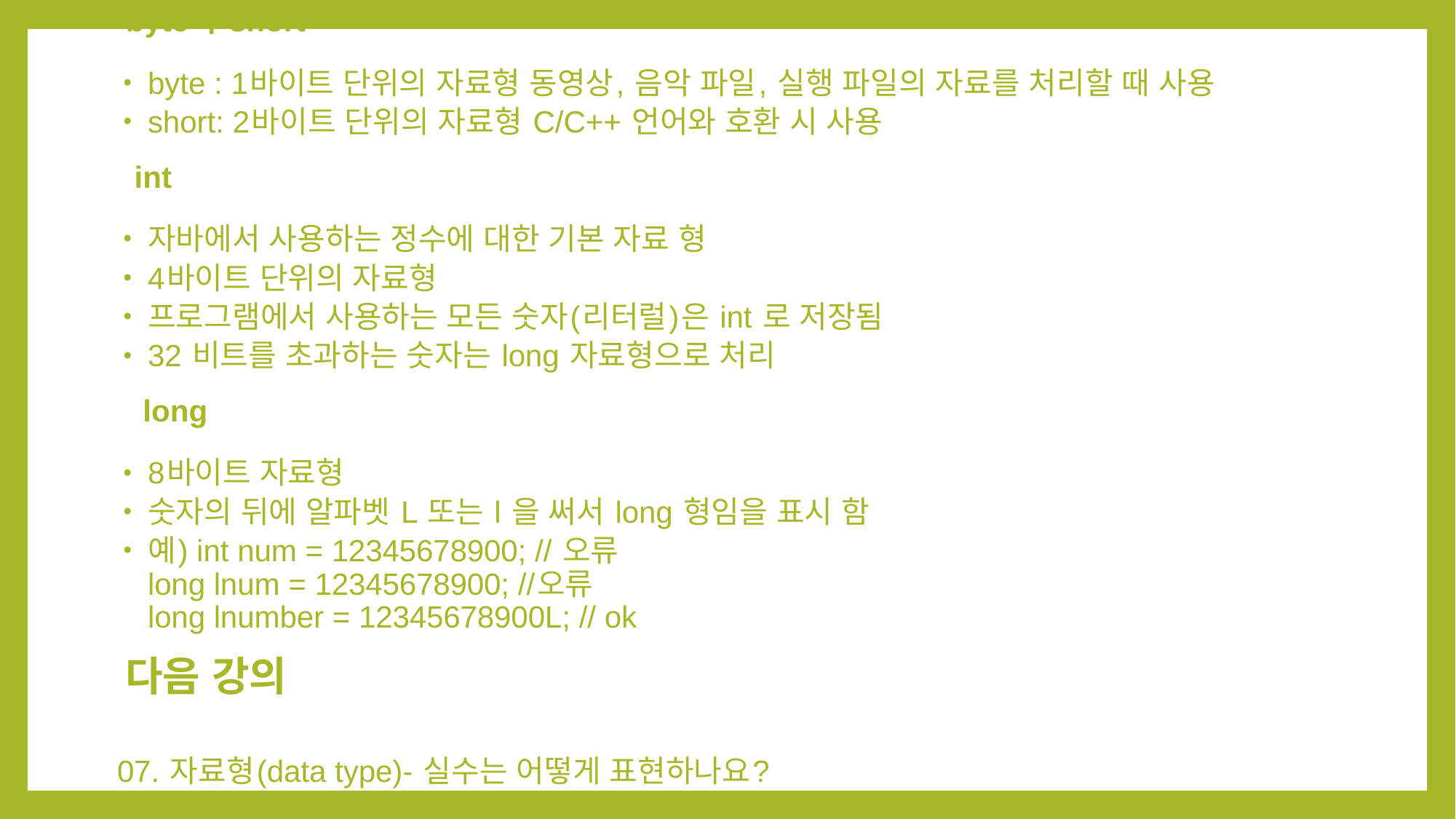

byte와 short

byte : 1바이트 단위의 자료형 동영상, 음악 파일, 실행 파일의 자료를 처리할 때 사용
short: 2바이트 단위의 자료형 C/C++ 언어와 호환 시 사용

  int

자바에서 사용하는 정수에 대한 기본 자료 형
4바이트 단위의 자료형
프로그램에서 사용하는 모든 숫자(리터럴)은 int 로 저장됨
32 비트를 초과하는 숫자는 long 자료형으로 처리

   long

8바이트 자료형
숫자의 뒤에 알파벳 L 또는 l 을 써서 long 형임을 표시 함
예) int num = 12345678900; // 오류
long lnum = 12345678900; //오류
long lnumber = 12345678900L; // ok

   다음 강의

07. 자료형(data type)- 실수는 어떻게 표현하나요?